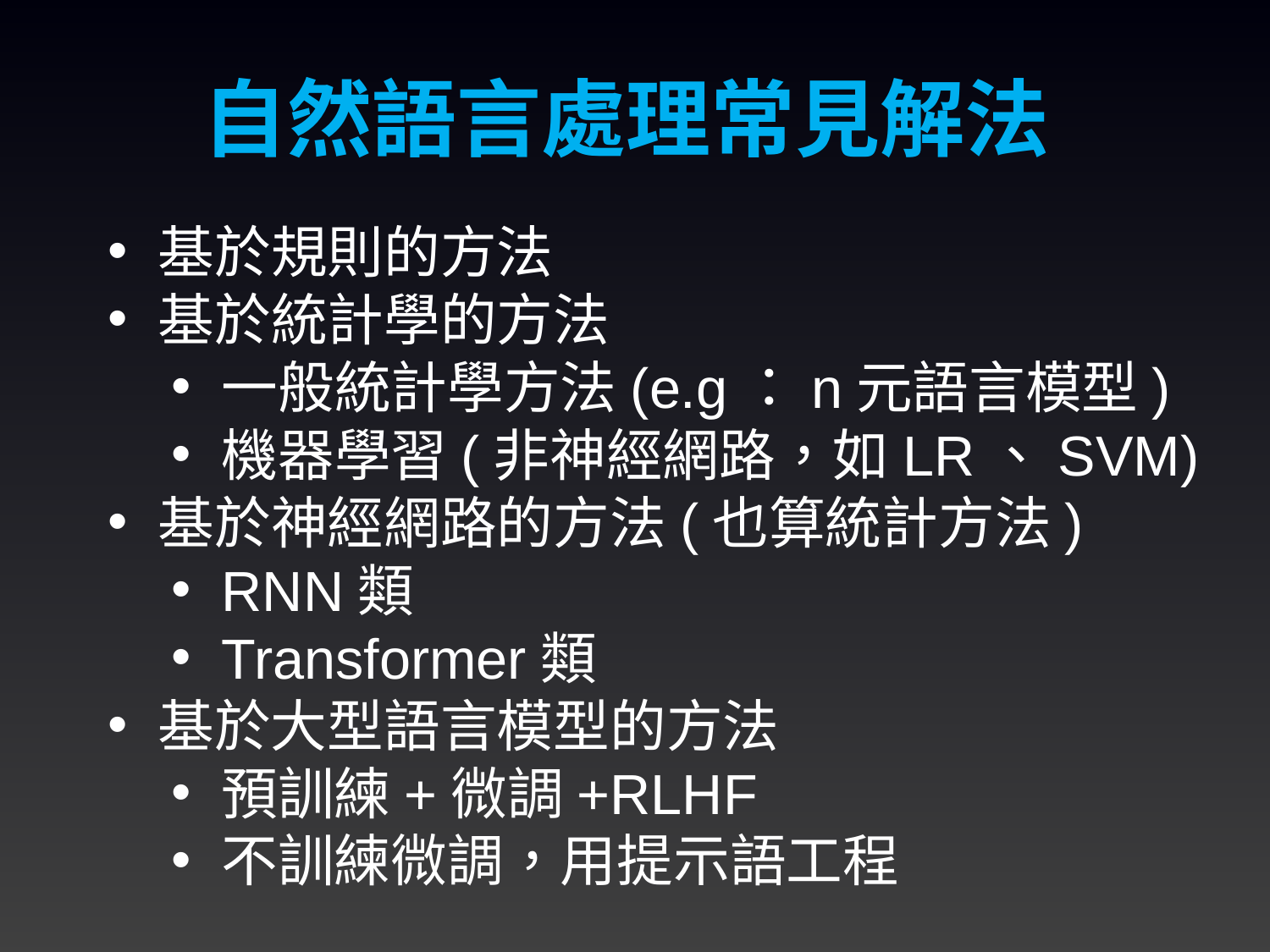

自然語言處理常見解法
基於規則的方法
基於統計學的方法
一般統計學方法(e.g：n元語言模型)
機器學習(非神經網路，如LR、SVM)
基於神經網路的方法(也算統計方法)
RNN類
Transformer類
基於大型語言模型的方法
預訓練+微調+RLHF
不訓練微調，用提示語工程